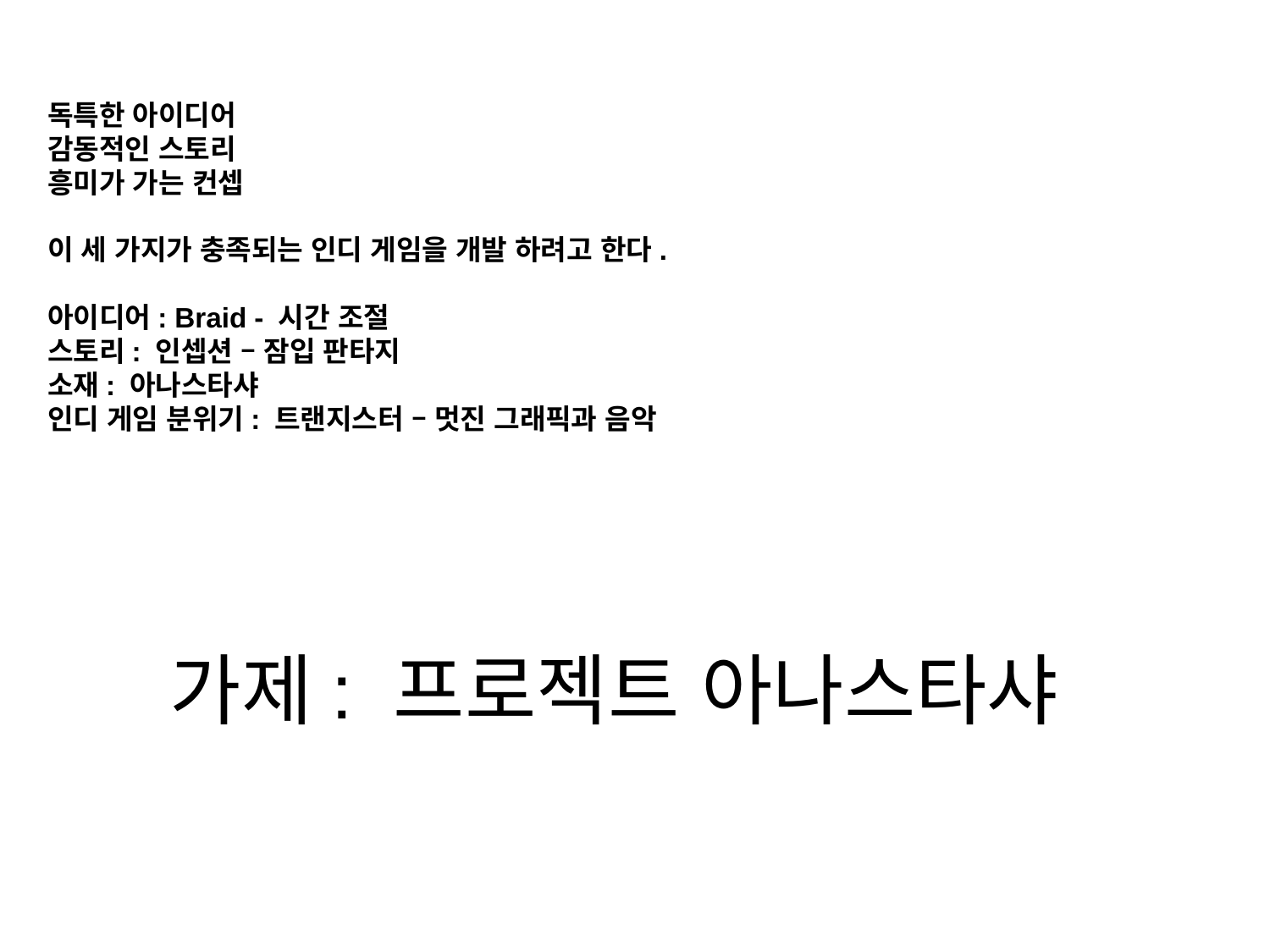

# 독특한 아이디어 감동적인 스토리 흥미가 가는 컨셉 이 세 가지가 충족되는 인디 게임을 개발 하려고 한다. 아이디어: Braid - 시간 조절 스토리: 인셉션 – 잠입 판타지 소재: 아나스타샤 인디 게임 분위기: 트랜지스터 – 멋진 그래픽과 음악
가제: 프로젝트 아나스타샤